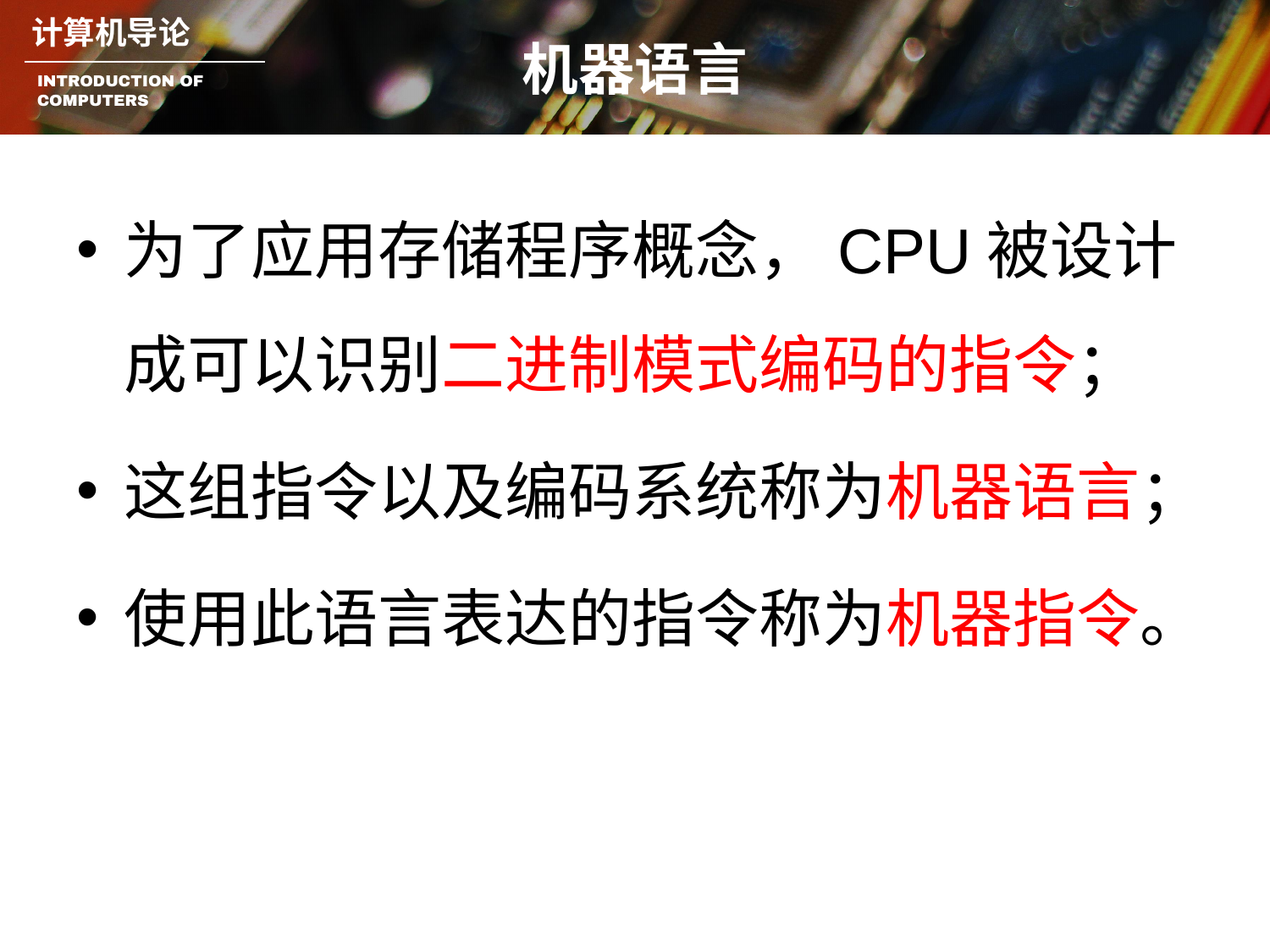

# 机器语言
为了应用存储程序概念，CPU被设计成可以识别二进制模式编码的指令；
这组指令以及编码系统称为机器语言；
使用此语言表达的指令称为机器指令。